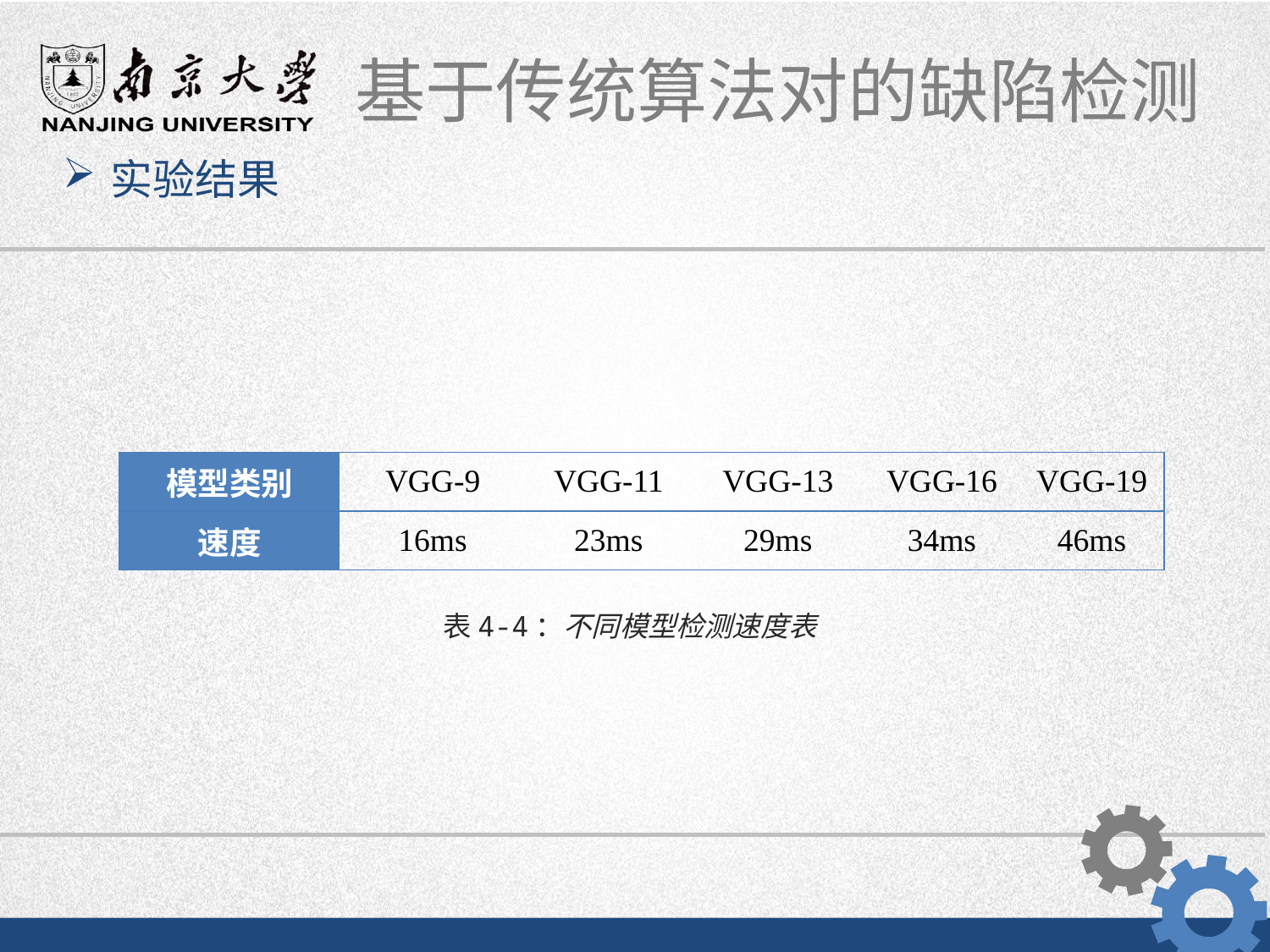

实验结果
| 模型类别 | VGG-9 | VGG-11 | VGG-13 | VGG-16 | VGG-19 |
| --- | --- | --- | --- | --- | --- |
| 速度 | 16ms | 23ms | 29ms | 34ms | 46ms |
表4-4：不同模型检测速度表